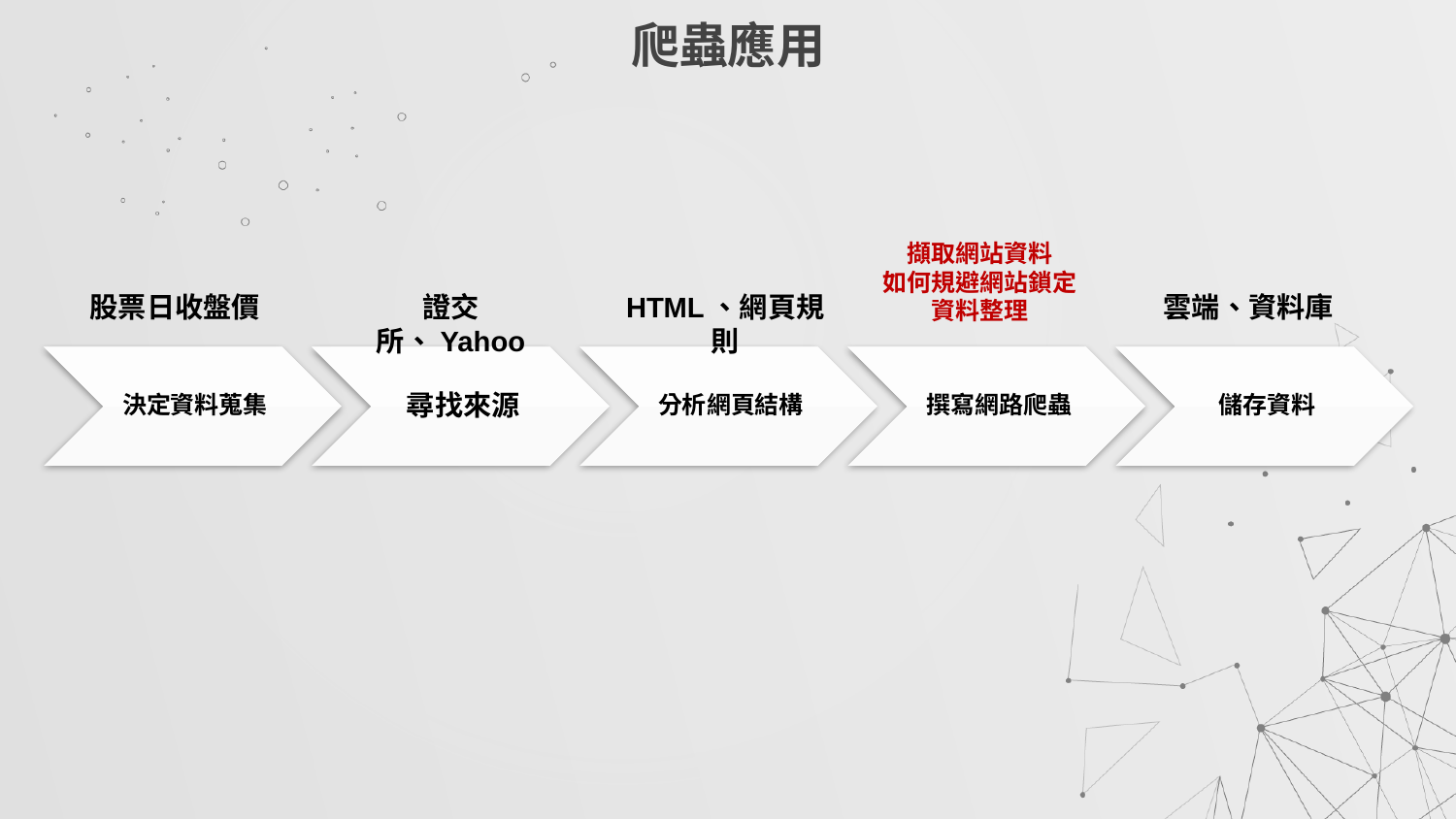

# 爬蟲應用
擷取網站資料
如何規避網站鎖定
資料整理
股票日收盤價
證交所、Yahoo
HTML、網頁規則
雲端、資料庫
決定資料蒐集
尋找來源
分析網頁結構
撰寫網路爬蟲
儲存資料